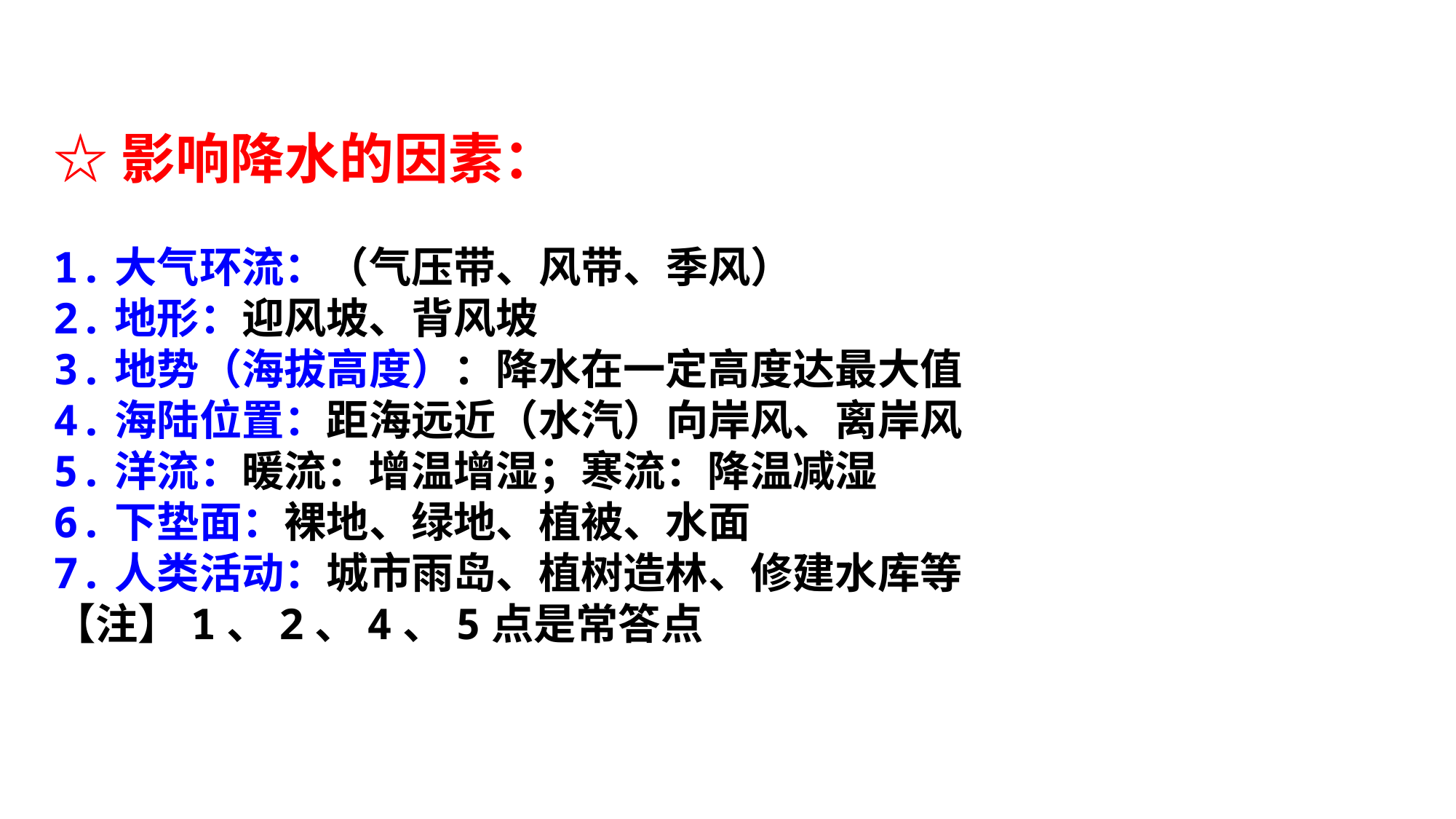

☆影响降水的因素：
1.大气环流：（气压带、风带、季风）
2.地形：迎风坡、背风坡
3.地势（海拔高度）：降水在一定高度达最大值
4.海陆位置：距海远近（水汽）向岸风、离岸风
5.洋流：暖流：增温增湿；寒流：降温减湿
6.下垫面：裸地、绿地、植被、水面
7.人类活动：城市雨岛、植树造林、修建水库等
【注】1、2、4、5点是常答点